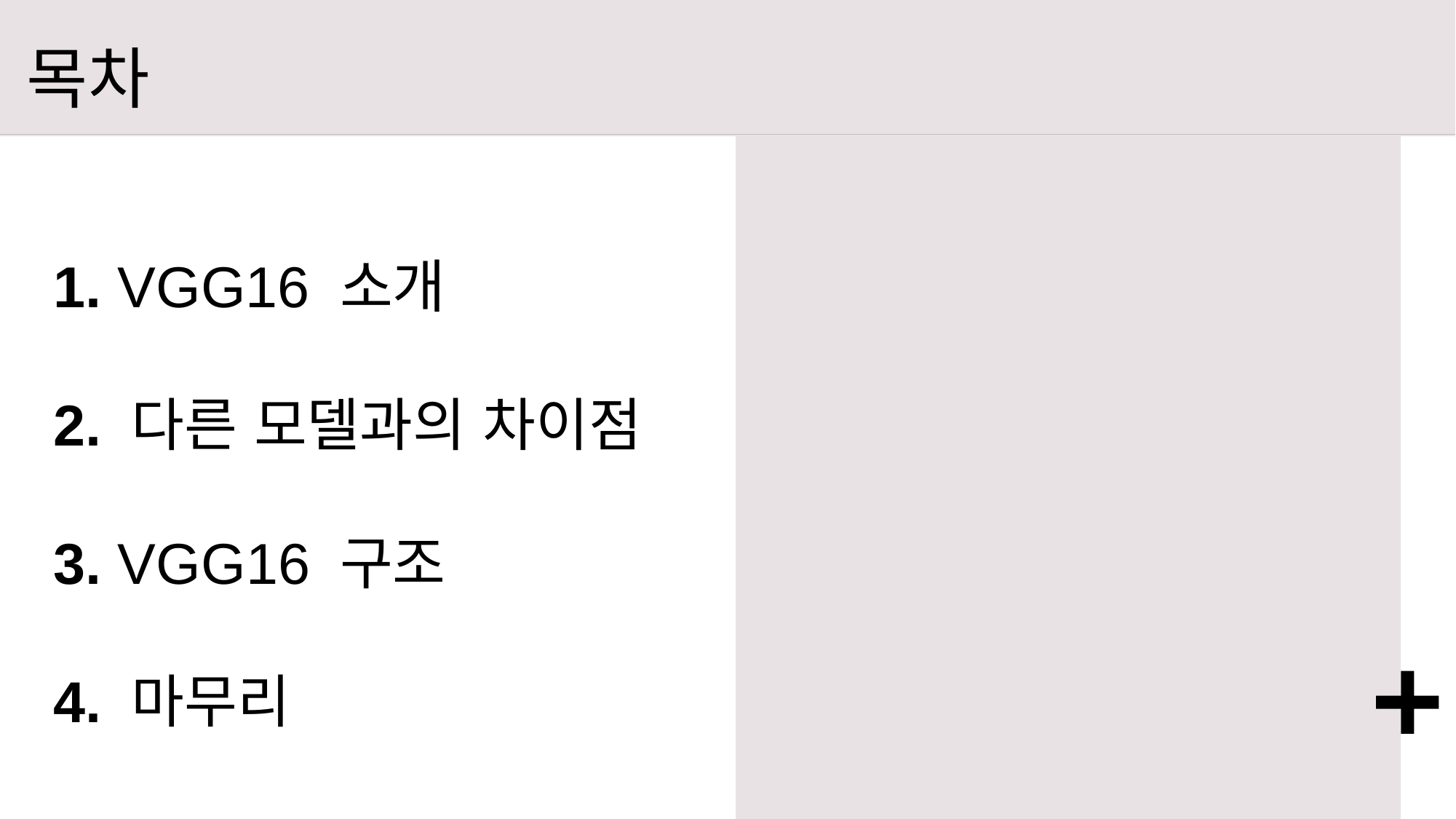

# 목차
1. VGG16 소개

2. 다른 모델과의 차이점

3. VGG16 구조

4. 마무리